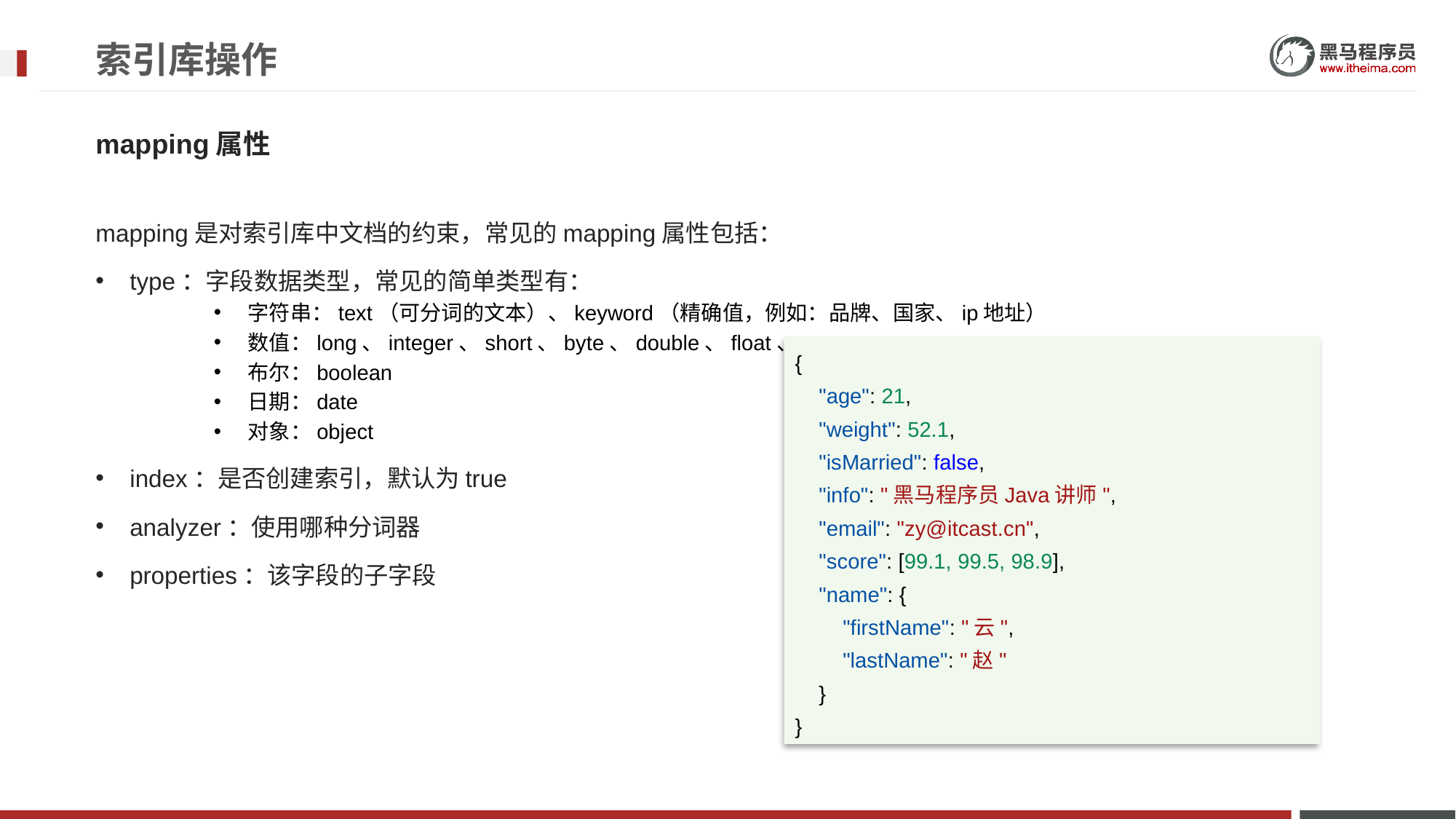

# 索引库操作
mapping属性
mapping是对索引库中文档的约束，常见的mapping属性包括：
type：字段数据类型，常见的简单类型有：
字符串：text（可分词的文本）、keyword（精确值，例如：品牌、国家、ip地址）
数值：long、integer、short、byte、double、float、
布尔：boolean
日期：date
对象：object
index：是否创建索引，默认为true
analyzer：使用哪种分词器
properties：该字段的子字段
{
    "age": 21,
    "weight": 52.1,
    "isMarried": false,
    "info": "黑马程序员Java讲师",
    "email": "zy@itcast.cn",
    "score": [99.1, 99.5, 98.9],
    "name": {
        "firstName": "云",
        "lastName": "赵"
    }
}